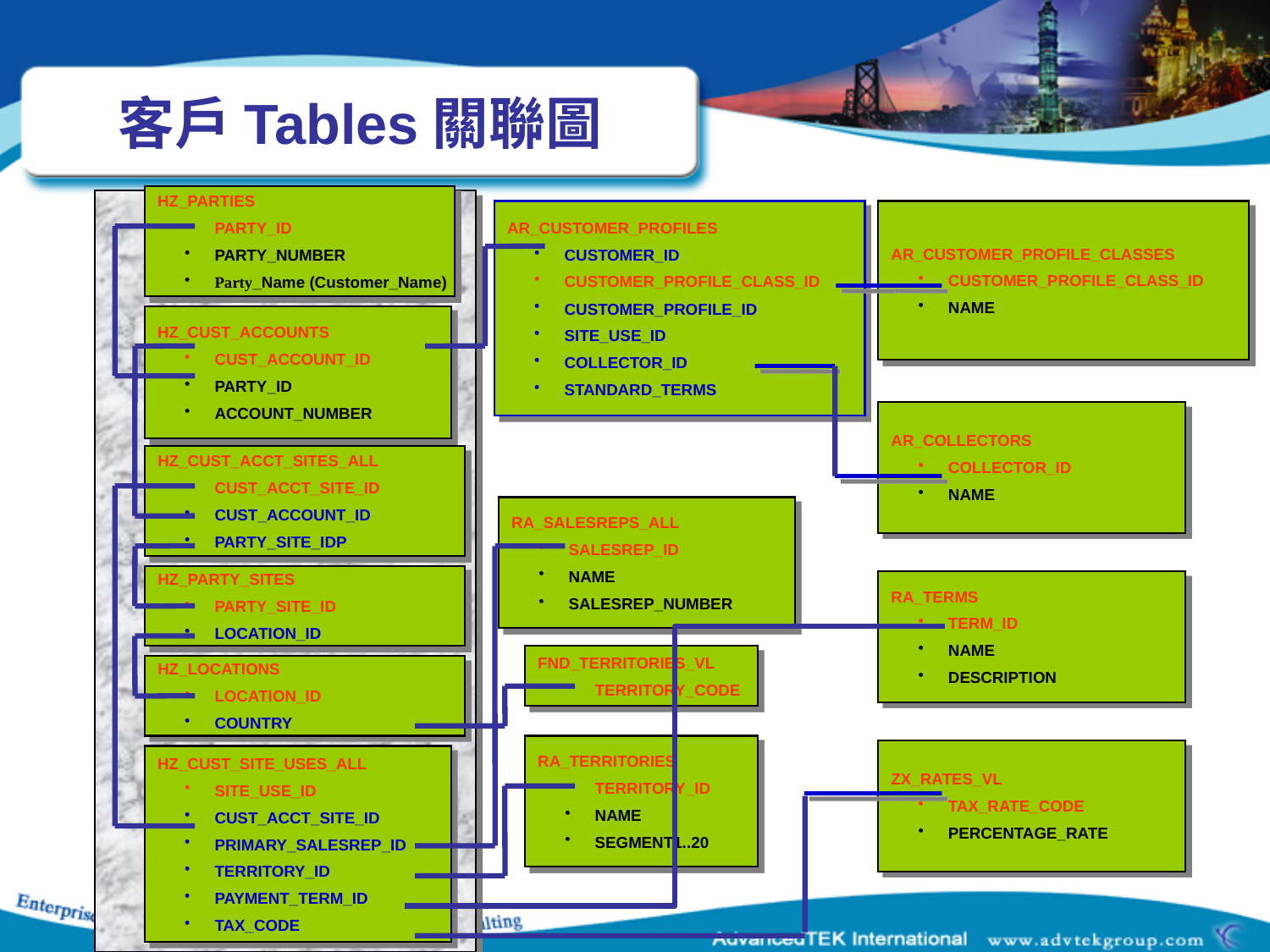

# 客戶Tables關聯圖
HZ_PARTIES
PARTY_ID
PARTY_NUMBER
Party_Name (Customer_Name)

AR_CUSTOMER_PROFILES
CUSTOMER_ID
CUSTOMER_PROFILE_CLASS_ID
CUSTOMER_PROFILE_ID
SITE_USE_ID
COLLECTOR_ID
STANDARD_TERMS
AR_CUSTOMER_PROFILE_CLASSES
CUSTOMER_PROFILE_CLASS_ID
NAME

HZ_CUST_ACCOUNTS
CUST_ACCOUNT_ID
PARTY_ID
ACCOUNT_NUMBER

AR_COLLECTORS
COLLECTOR_ID
NAME
HZ_CUST_ACCT_SITES_ALL
CUST_ACCT_SITE_ID
CUST_ACCOUNT_ID
PARTY_SITE_IDP

RA_SALESREPS_ALL
SALESREP_ID
NAME
SALESREP_NUMBER

HZ_PARTY_SITES
PARTY_SITE_ID
LOCATION_ID
RA_TERMS
TERM_ID
NAME
DESCRIPTION

FND_TERRITORIES_VL
TERRITORY_CODE
HZ_LOCATIONS
LOCATION_ID
COUNTRY

RA_TERRITORIES
TERRITORY_ID
NAME
SEGMENT1..20
ZX_RATES_VL
TAX_RATE_CODE
PERCENTAGE_RATE
HZ_CUST_SITE_USES_ALL
SITE_USE_ID
CUST_ACCT_SITE_ID
PRIMARY_SALESREP_ID
TERRITORY_ID
PAYMENT_TERM_ID
TAX_CODE